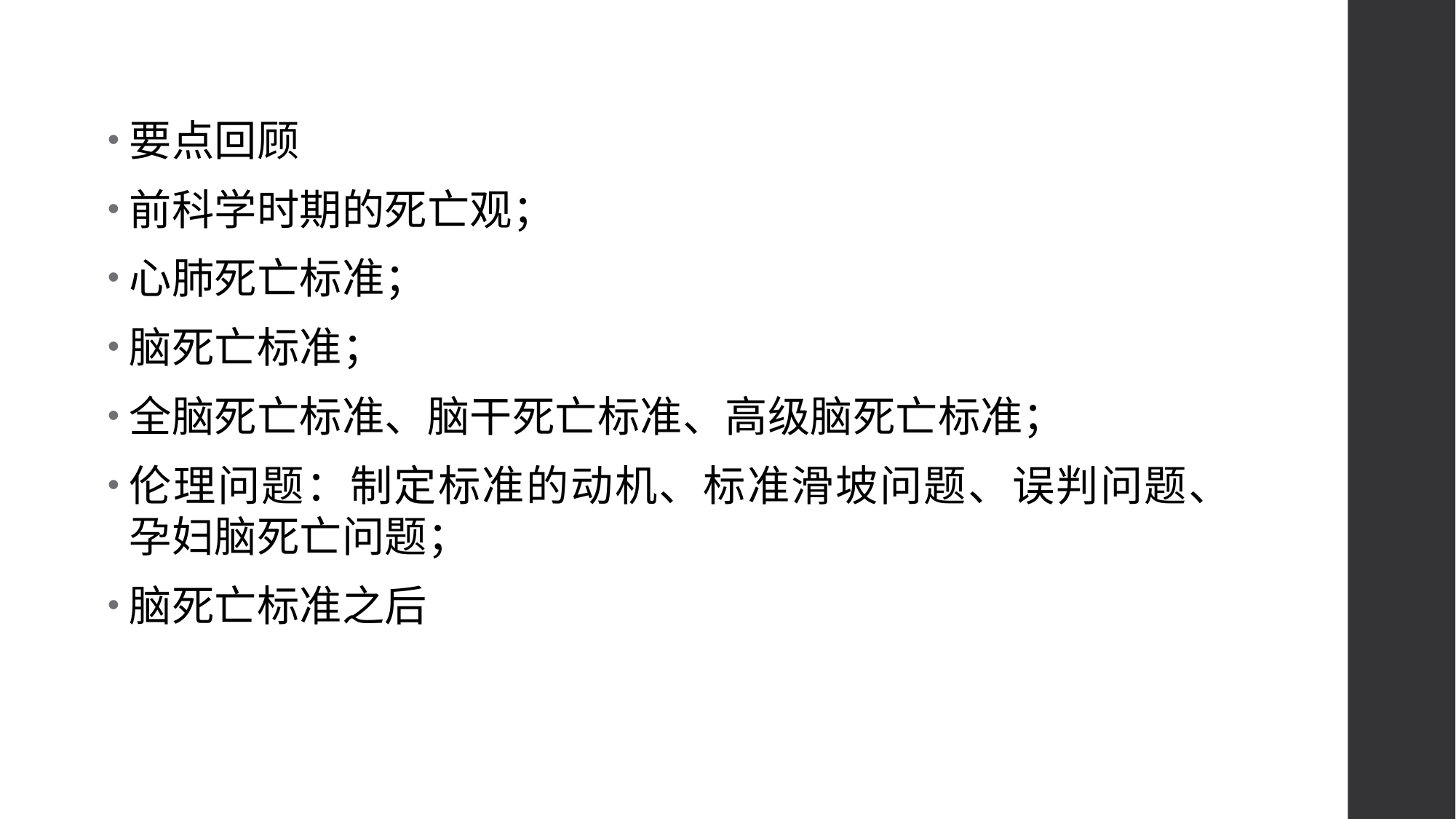

要点回顾
前科学时期的死亡观；
心肺死亡标准；
脑死亡标准；
全脑死亡标准、脑干死亡标准、高级脑死亡标准；
伦理问题：制定标准的动机、标准滑坡问题、误判问题、孕妇脑死亡问题；
脑死亡标准之后